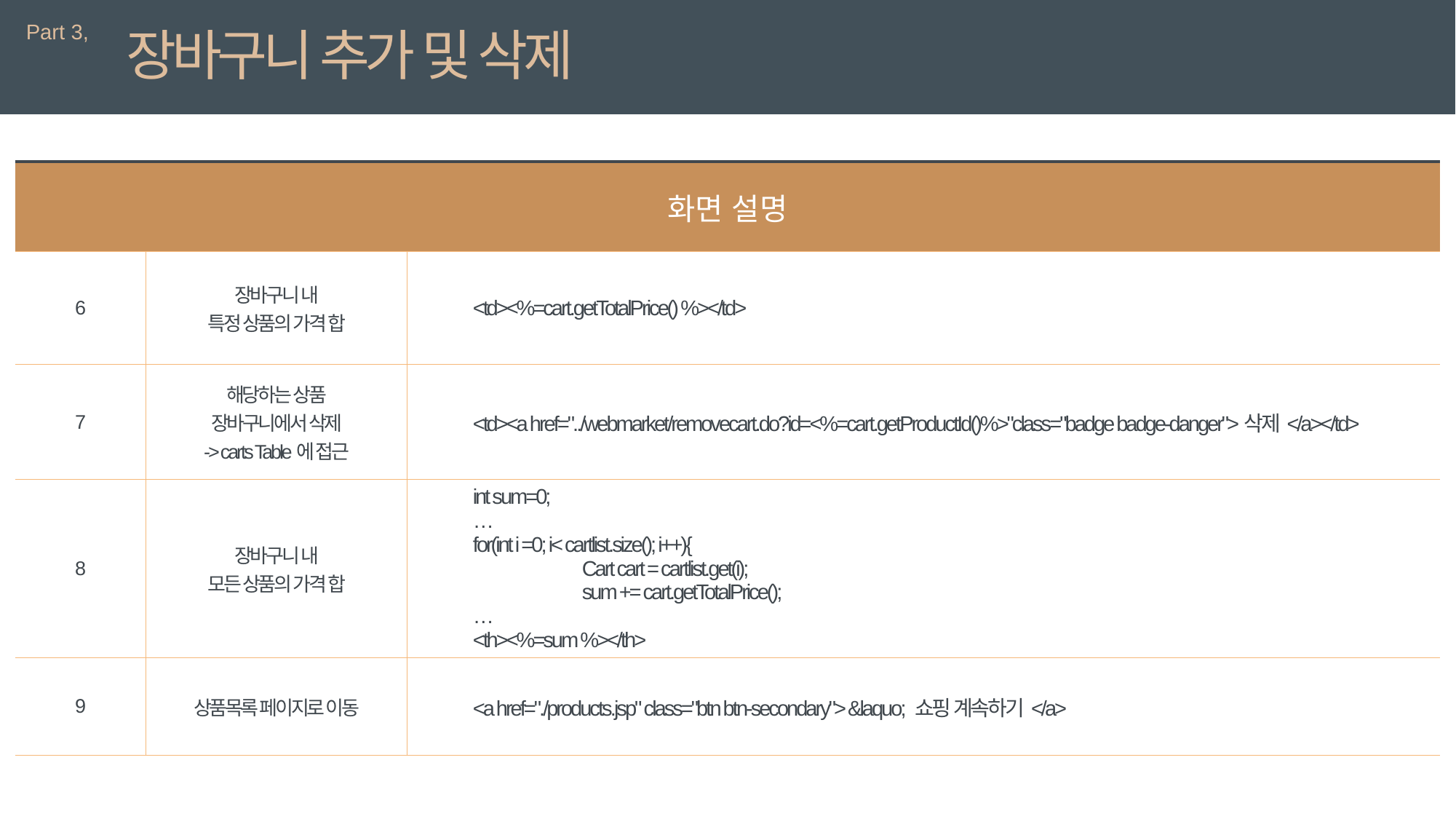

Part 3,
장바구니 추가 및 삭제
| 화면 설명 |  | 상세 설명 |
| --- | --- | --- |
| 6 | 장바구니 내 특정 상품의 가격 합 | <td><%=cart.getTotalPrice() %></td> |
| 7 | 해당하는 상품 장바구니에서 삭제 -> carts Table에 접근 | <td><a href="../webmarket/removecart.do?id=<%=cart.getProductId()%>"class="badge badge-danger">삭제</a></td> |
| 8 | 장바구니 내 모든 상품의 가격 합 | int sum=0; … for(int i =0; i< cartlist.size(); i++){ Cart cart = cartlist.get(i); sum += cart.getTotalPrice(); … <th><%=sum %></th> |
| 9 | 상품목록 페이지로 이동 | <a href="./products.jsp" class="btn btn-secondary"> &laquo; 쇼핑 계속하기</a> |